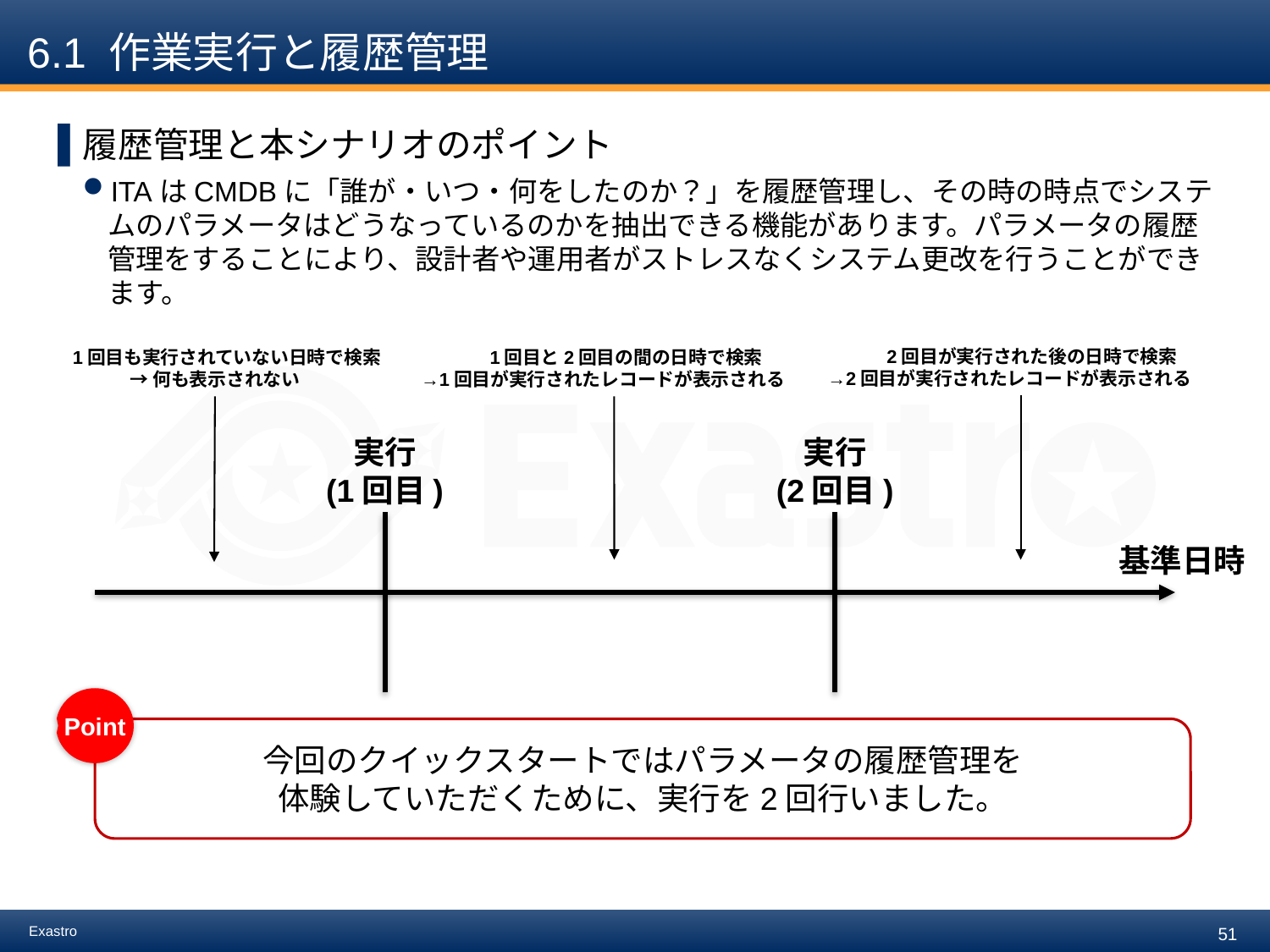

# 6.1 作業実行と履歴管理
履歴管理と本シナリオのポイント
ITAはCMDBに「誰が・いつ・何をしたのか？」を履歴管理し、その時の時点でシステムのパラメータはどうなっているのかを抽出できる機能があります。パラメータの履歴管理をすることにより、設計者や運用者がストレスなくシステム更改を行うことができます。

　2回目が実行された後の日時で検索
→2回目が実行されたレコードが表示される
　1回目と2回目の間の日時で検索
→1回目が実行されたレコードが表示される
　1回目も実行されていない日時で検索
→何も表示されない
実行
(1回目)
実行
(2回目)
基準日時
Point
今回のクイックスタートではパラメータの履歴管理を
体験していただくために、実行を2回行いました。